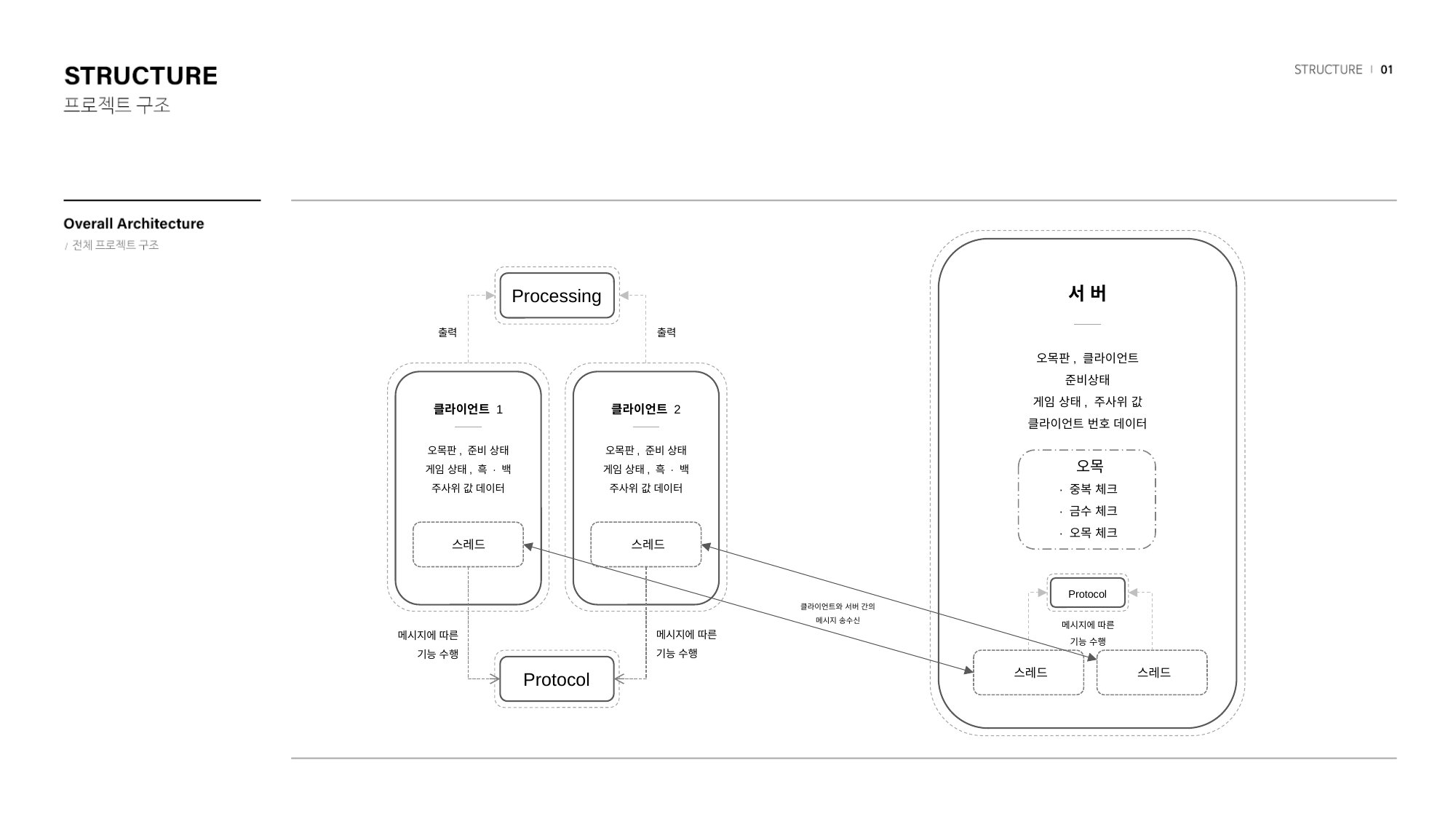

Processing
서 버
출력
출력
오목판, 클라이언트
준비상태
게임 상태, 주사위 값
클라이언트 번호 데이터

클라이언트 1
클라이언트 2
오목판, 준비 상태
게임 상태, 흑 · 백
주사위 값 데이터
오목판, 준비 상태
게임 상태, 흑 · 백
주사위 값 데이터

오목
· 중복 체크
· 금수 체크
· 오목 체크

스레드
스레드

Protocol
클라이언트와 서버 간의
메시지 송수신
메시지에 따른
기능 수행
메시지에 따른
기능 수행
메시지에 따른
기능 수행

Protocol

스레드
스레드